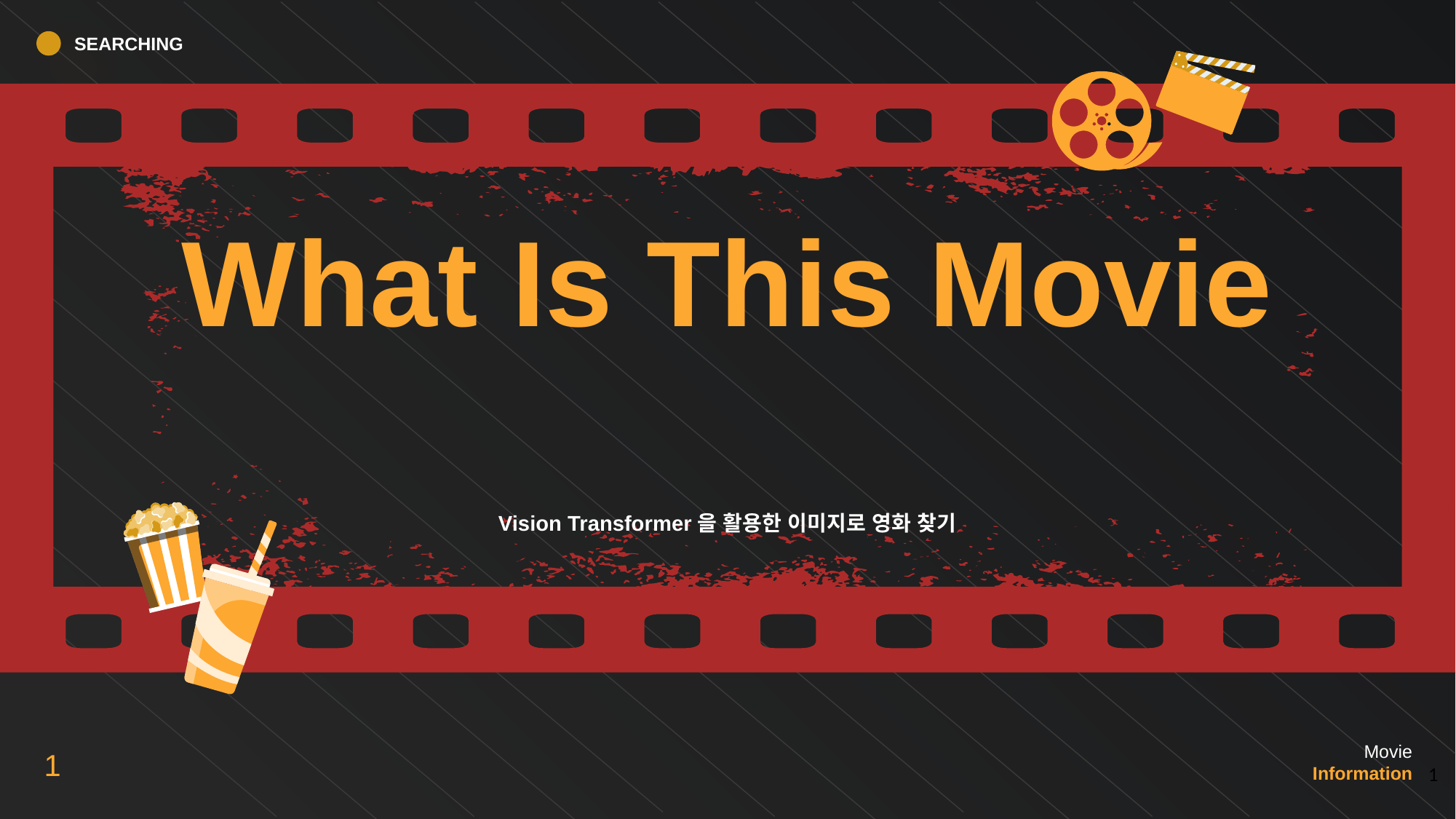

What Is This Movie
Vision Transformer을 활용한 이미지로 영화 찾기
1